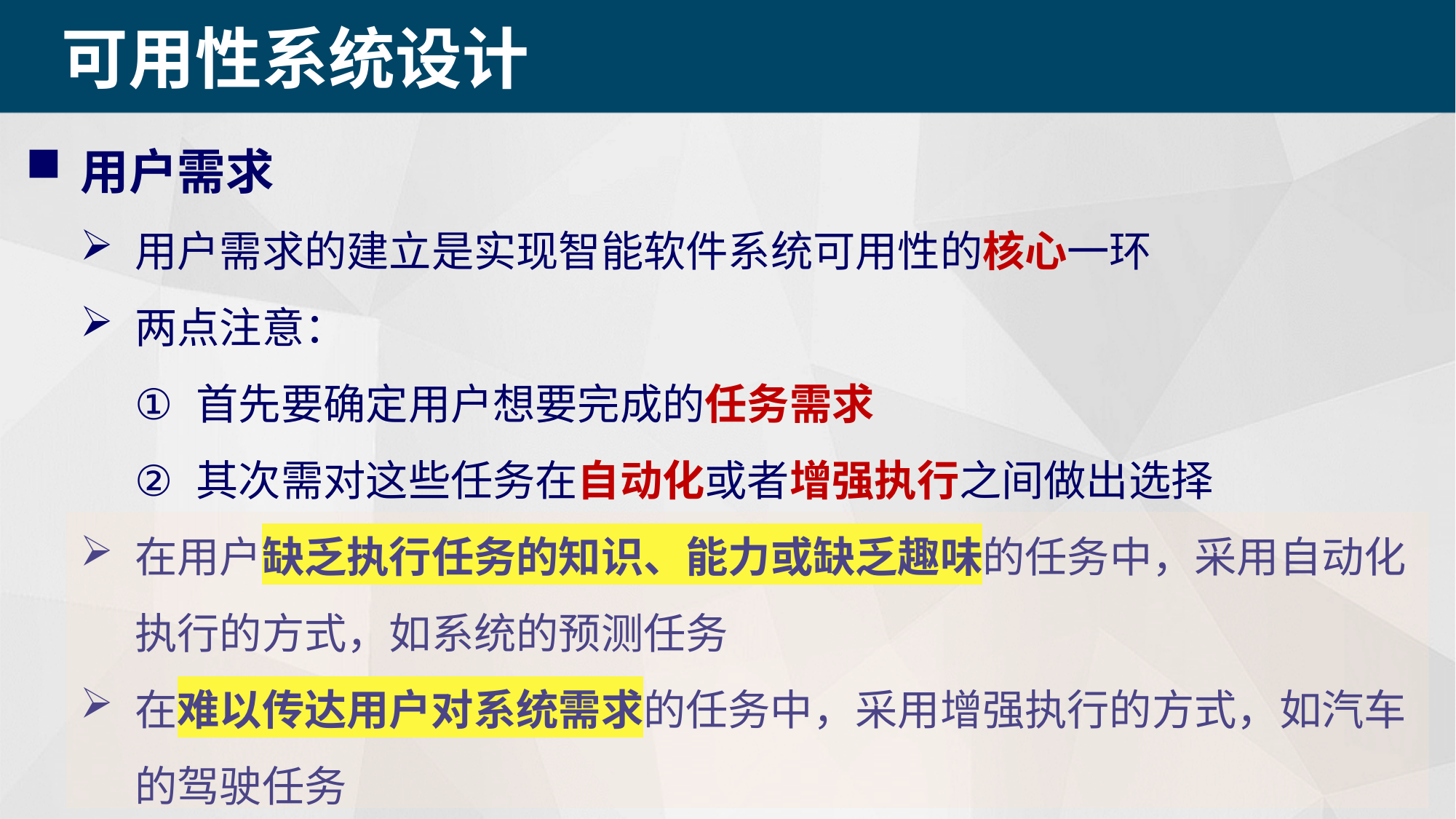

可用性系统设计
用户需求
用户需求的建立是实现智能软件系统可用性的核心一环
两点注意：
首先要确定用户想要完成的任务需求
其次需对这些任务在自动化或者增强执行之间做出选择
在用户缺乏执行任务的知识、能力或缺乏趣味的任务中，采用自动化执行的方式，如系统的预测任务
在难以传达用户对系统需求的任务中，采用增强执行的方式，如汽车的驾驶任务